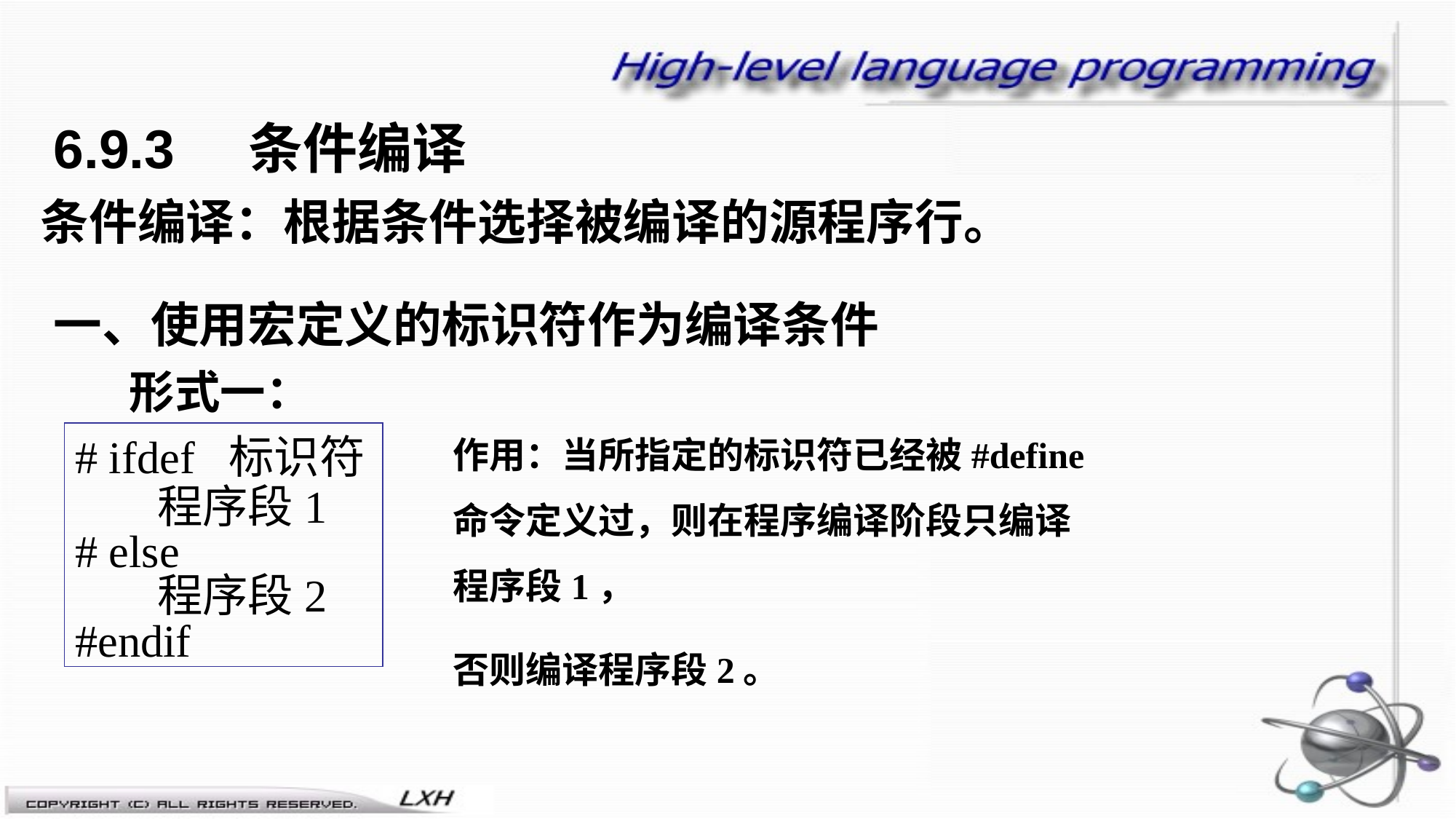

6.9.3    条件编译
条件编译：根据条件选择被编译的源程序行。
一、使用宏定义的标识符作为编译条件
形式一：
# ifdef  标识符
       程序段1
# else
       程序段2
#endif
作用：当所指定的标识符已经被#define 命令定义过，则在程序编译阶段只编译程序段1，
否则编译程序段2。